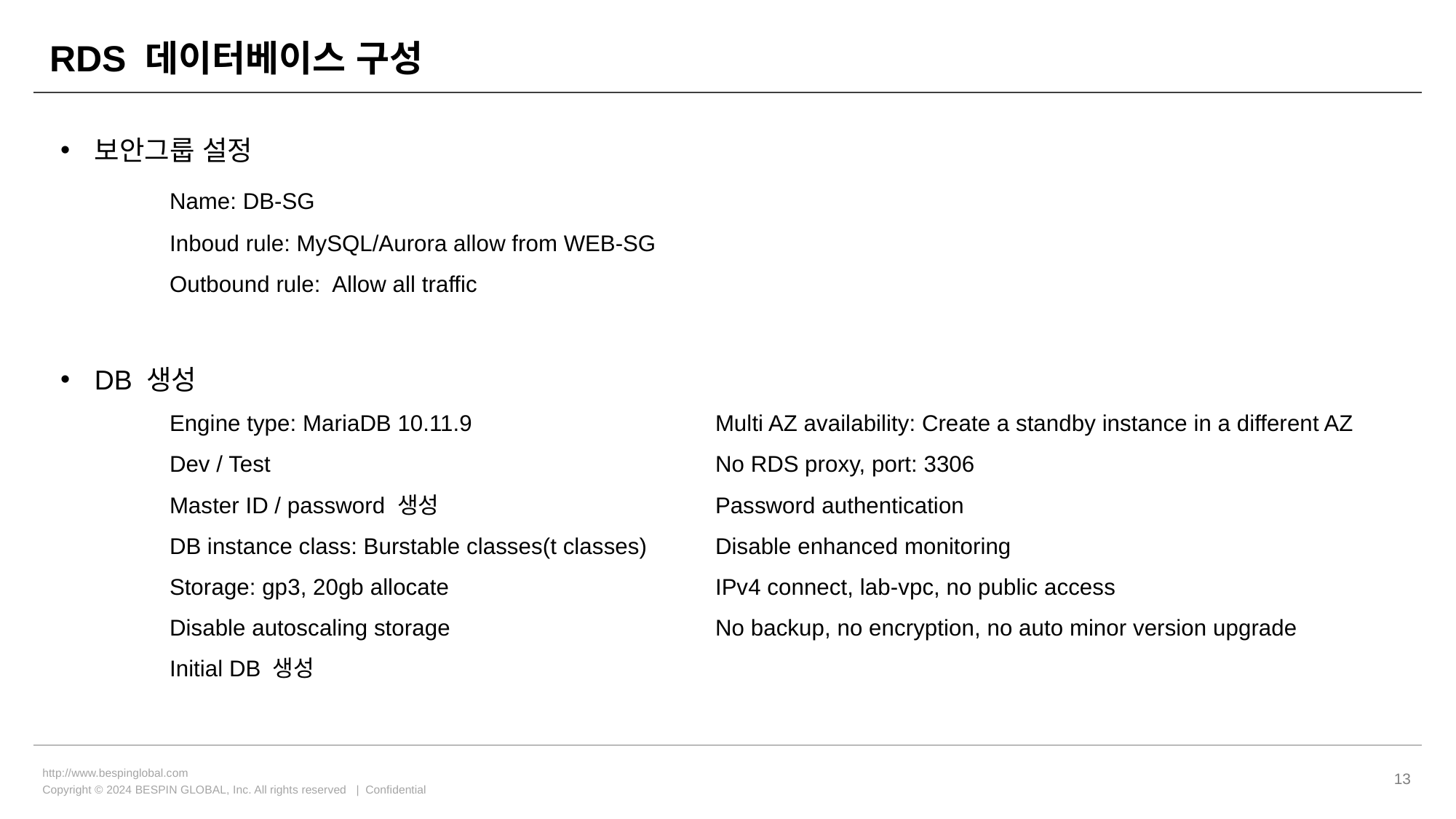

# RDS 데이터베이스 구성
보안그룹 설정
	Name: DB-SG
	Inboud rule: MySQL/Aurora allow from WEB-SG
	Outbound rule:  Allow all traffic

DB 생성
	Engine type: MariaDB 10.11.9			Multi AZ availability: Create a standby instance in a different AZ
	Dev / Test					No RDS proxy, port: 3306
	Master ID / password 생성			Password authentication
	DB instance class: Burstable classes(t classes)	Disable enhanced monitoring
	Storage: gp3, 20gb allocate			IPv4 connect, lab-vpc, no public access
	Disable autoscaling storage			No backup, no encryption, no auto minor version upgrade
	Initial DB 생성